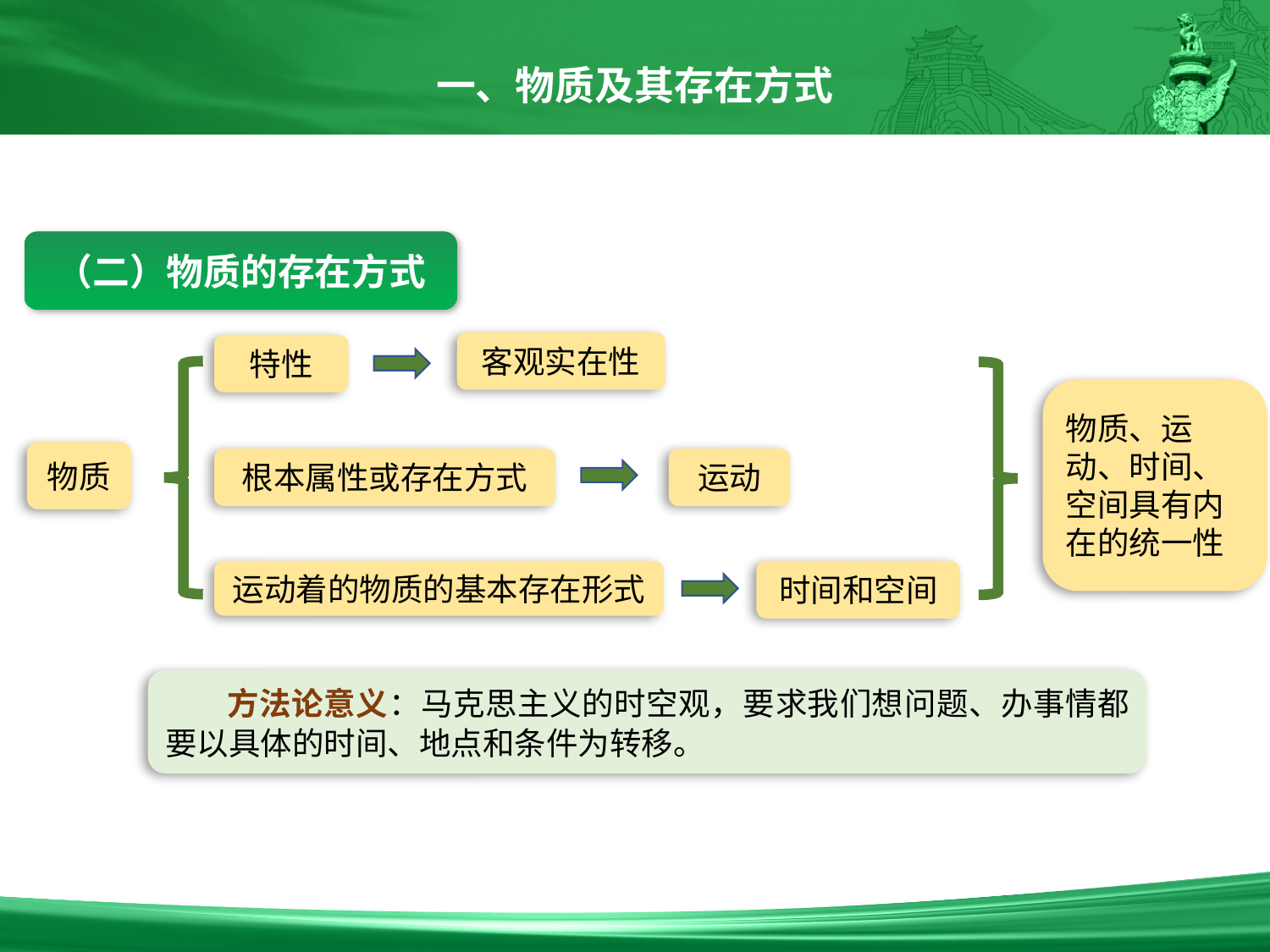

一、物质及其存在方式
（二）物质的存在方式
客观实在性
特性

物质、运动、时间、空间具有内在的统一性
物质
根本属性或存在方式
运动

时间和空间
运动着的物质的基本存在形式

       方法论意义：马克思主义的时空观，要求我们想问题、办事情都要以具体的时间、地点和条件为转移。